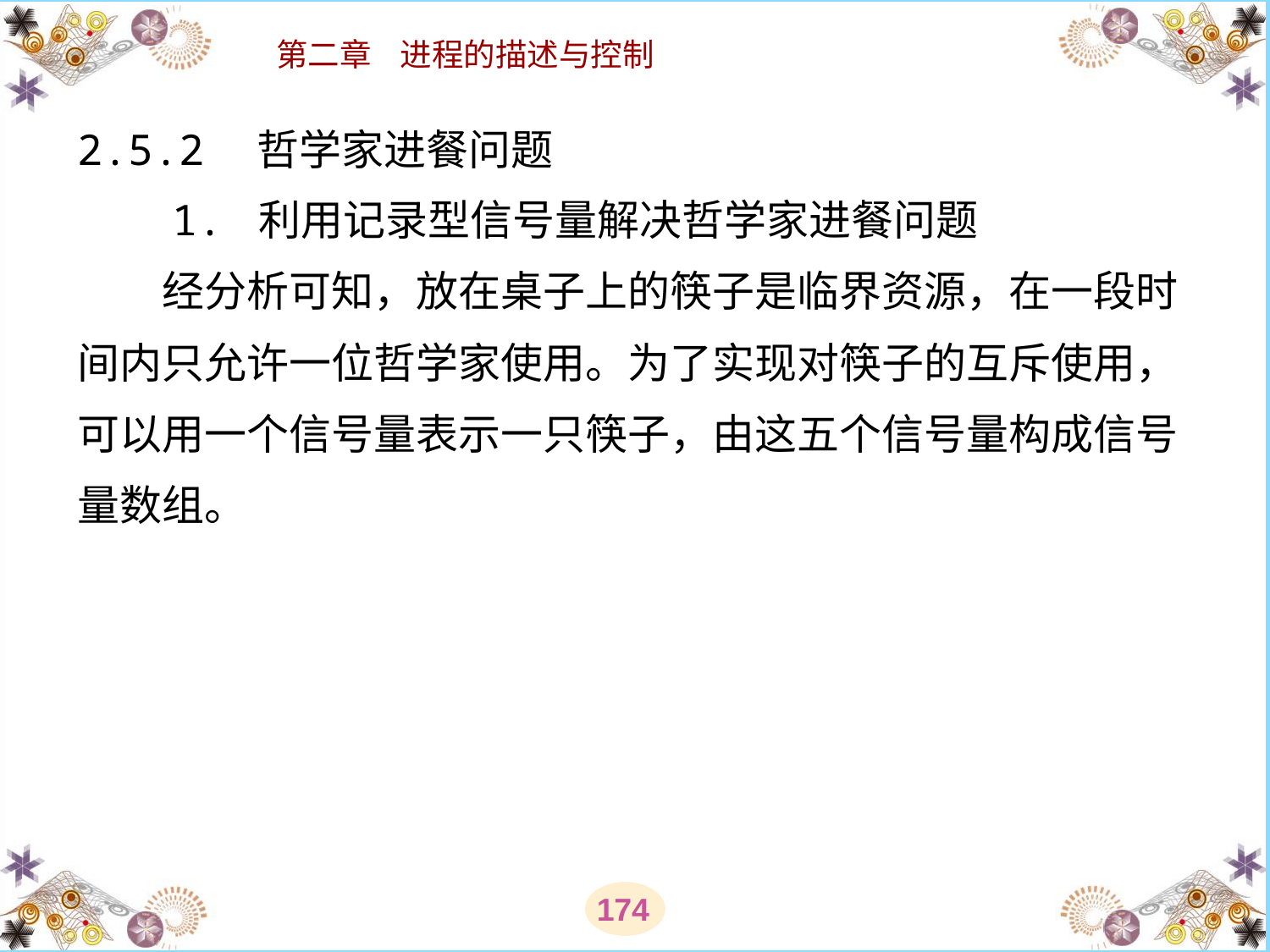

# 2.5.2　哲学家进餐问题 　　1. 利用记录型信号量解决哲学家进餐问题 　　经分析可知，放在桌子上的筷子是临界资源，在一段时间内只允许一位哲学家使用。为了实现对筷子的互斥使用，可以用一个信号量表示一只筷子，由这五个信号量构成信号量数组。